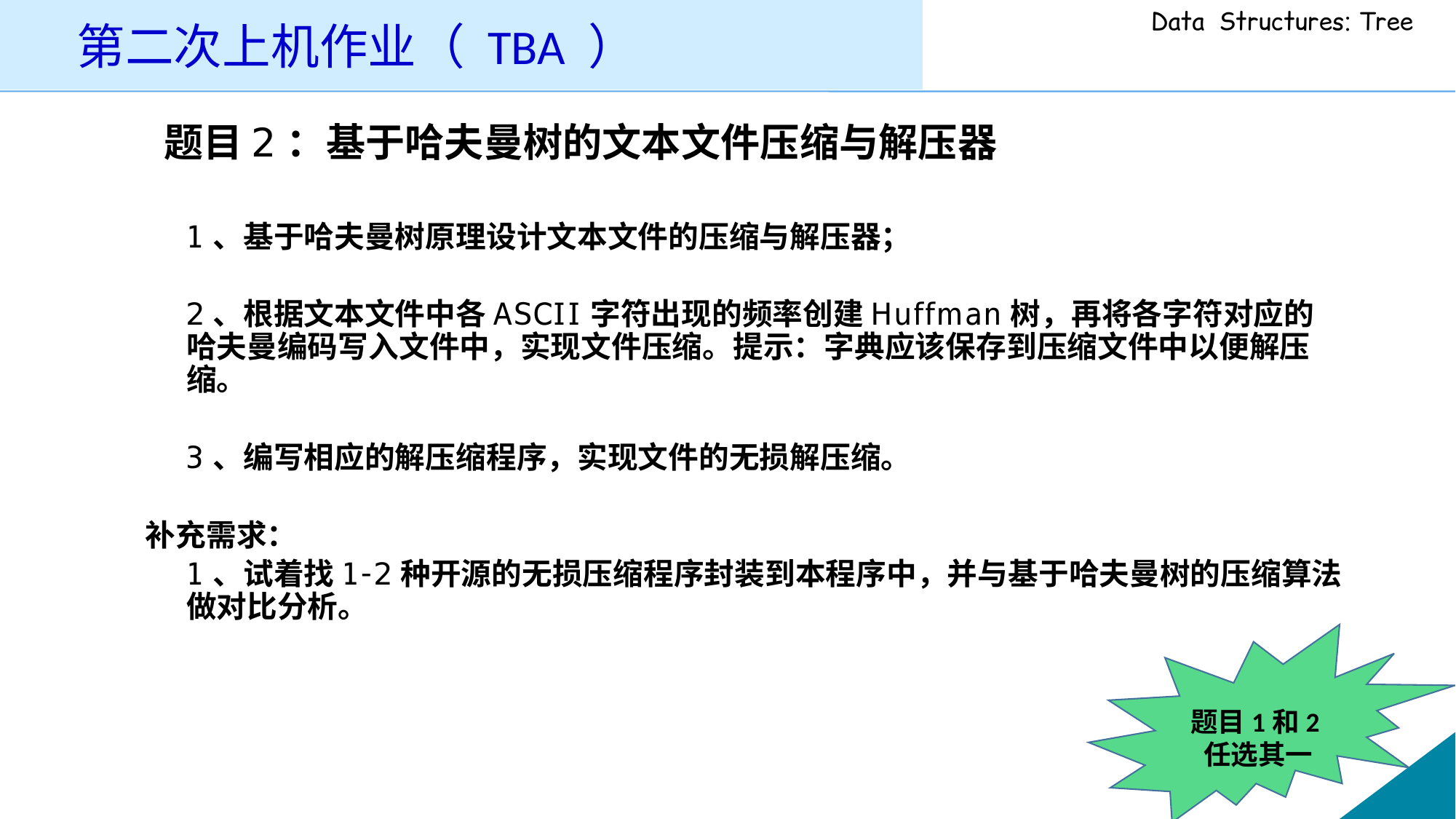

# 第二次上机作业（ TBA ）
 题目2：基于哈夫曼树的文本文件压缩与解压器

	1、基于哈夫曼树原理设计文本文件的压缩与解压器；

	2、根据文本文件中各ASCII字符出现的频率创建Huffman树，再将各字符对应的哈夫曼编码写入文件中，实现文件压缩。提示：字典应该保存到压缩文件中以便解压缩。

	3、编写相应的解压缩程序，实现文件的无损解压缩。

补充需求：
	1、试着找1-2种开源的无损压缩程序封装到本程序中，并与基于哈夫曼树的压缩算法做对比分析。

题目1和2任选其一